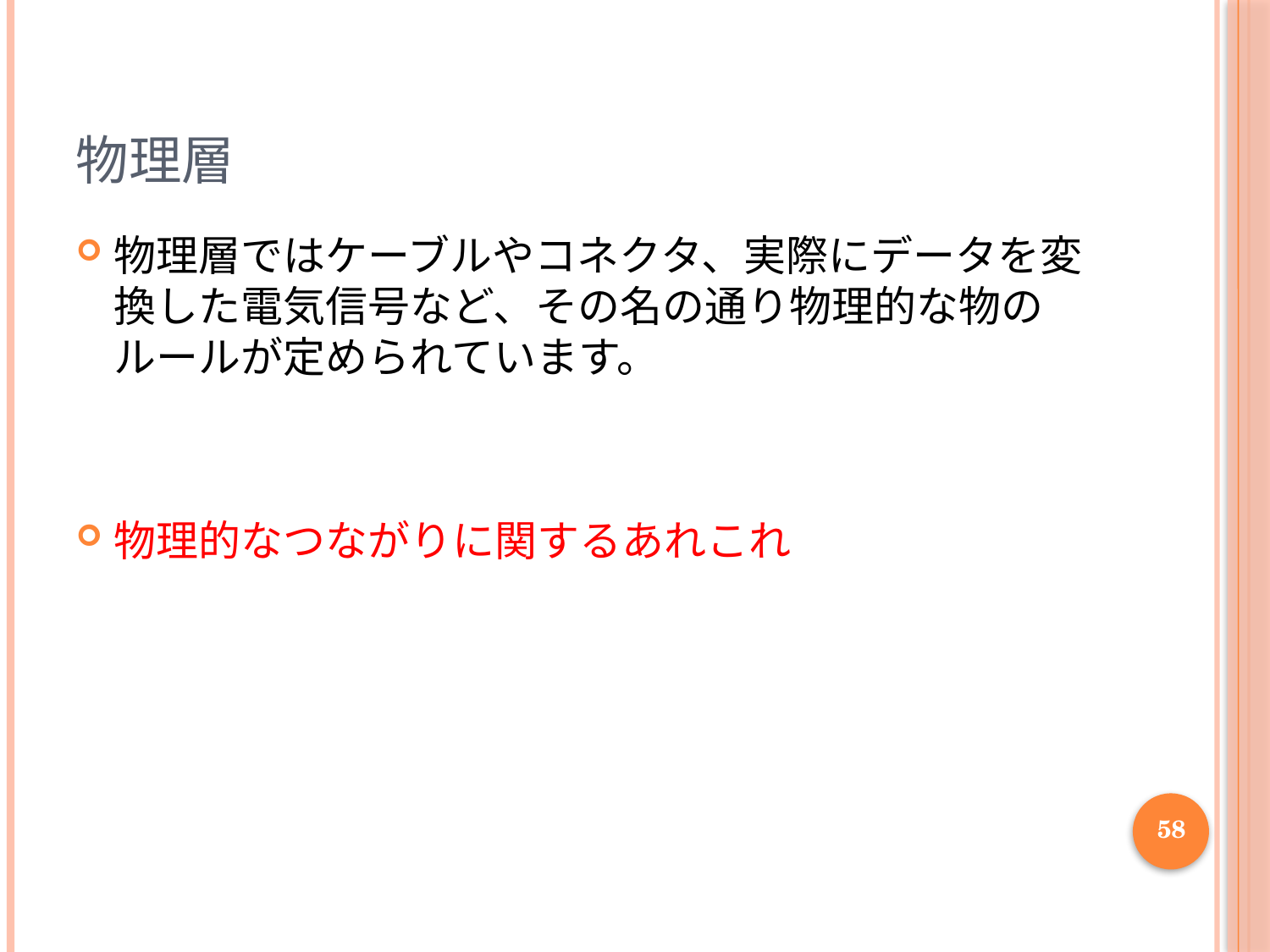

# 物理層
物理層ではケーブルやコネクタ、実際にデータを変換した電気信号など、その名の通り物理的な物のルールが定められています。

物理的なつながりに関するあれこれ
58